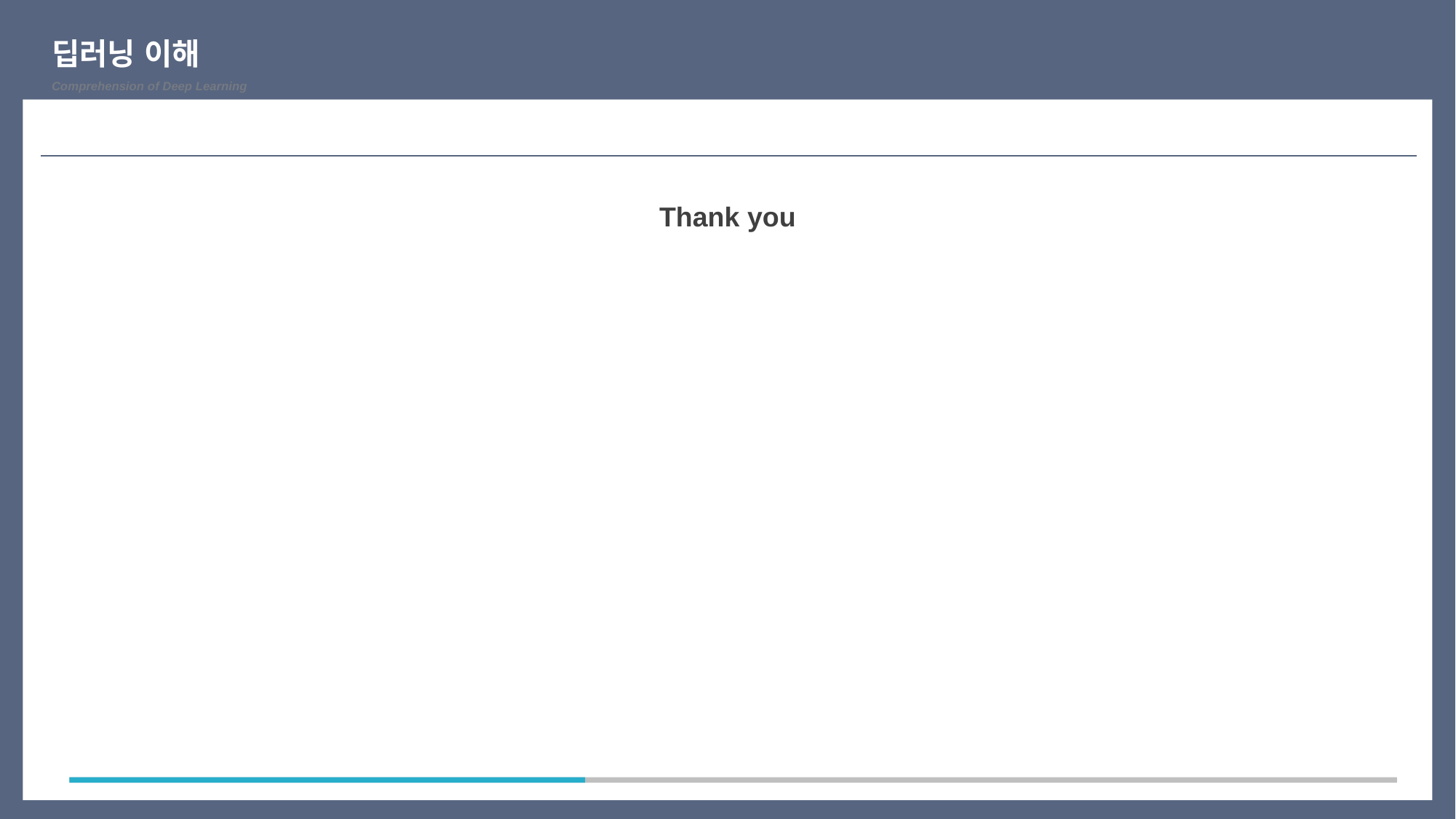

딥러닝 이해
Comprehension of Deep Learning

Thank you